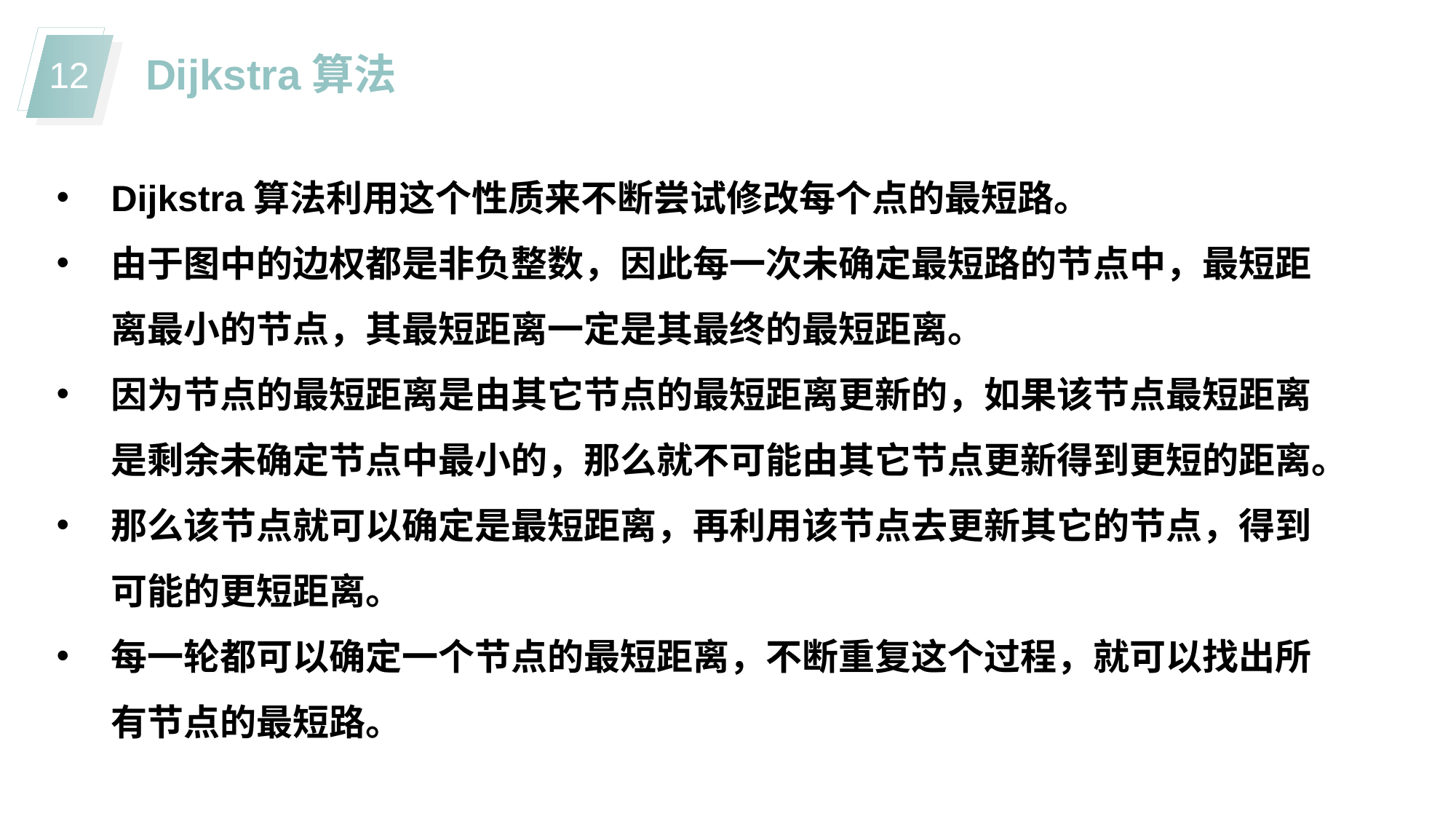

Dijkstra算法
Dijkstra算法利用这个性质来不断尝试修改每个点的最短路。
由于图中的边权都是非负整数，因此每一次未确定最短路的节点中，最短距离最小的节点，其最短距离一定是其最终的最短距离。
因为节点的最短距离是由其它节点的最短距离更新的，如果该节点最短距离是剩余未确定节点中最小的，那么就不可能由其它节点更新得到更短的距离。
那么该节点就可以确定是最短距离，再利用该节点去更新其它的节点，得到可能的更短距离。
每一轮都可以确定一个节点的最短距离，不断重复这个过程，就可以找出所有节点的最短路。